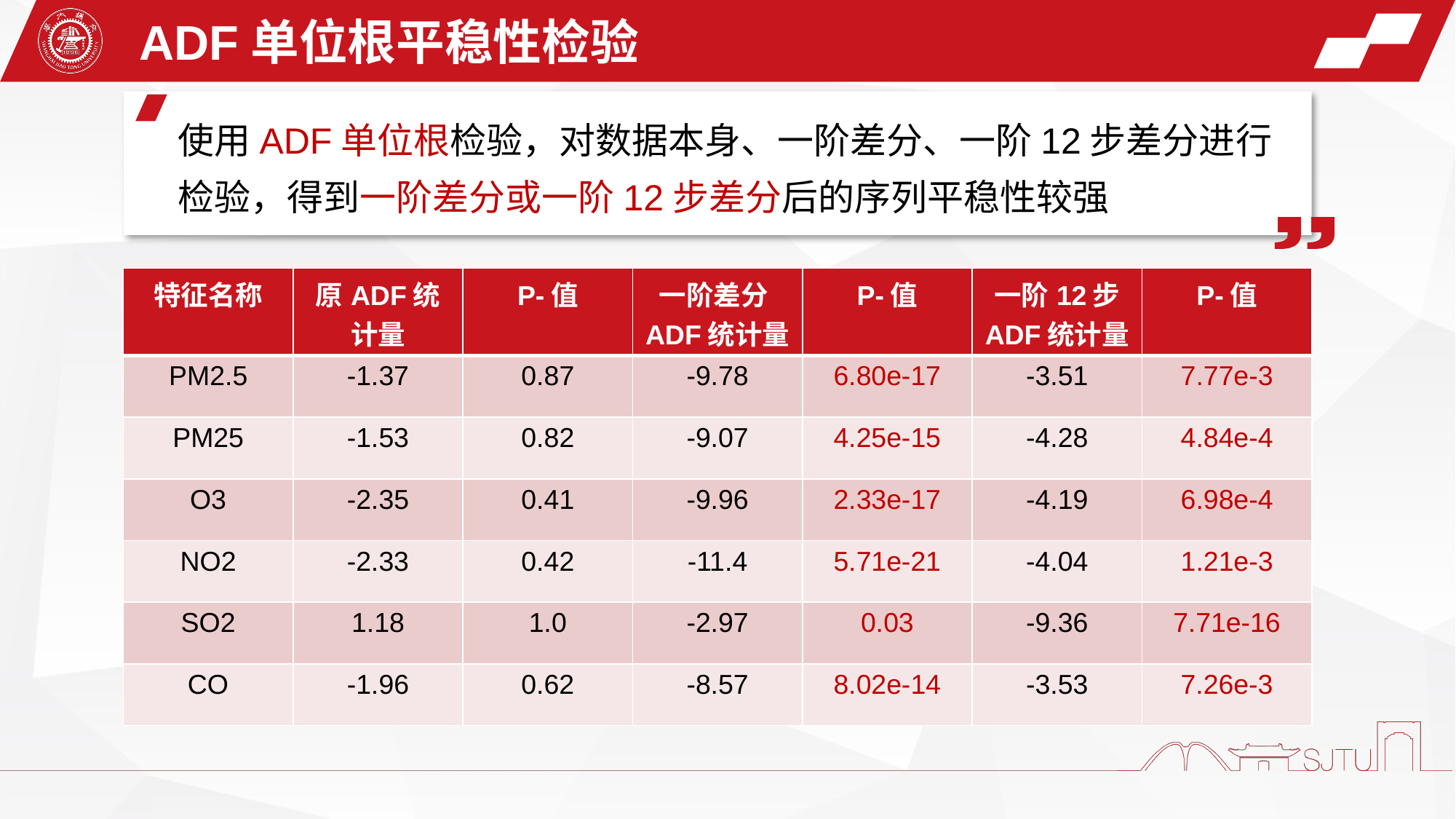

ADF单位根平稳性检验

使用ADF单位根检验，对数据本身、一阶差分、一阶12步差分进行检验，得到一阶差分或一阶12步差分后的序列平稳性较强

| 特征名称 | 原ADF统计量 | P-值 | 一阶差分ADF统计量 | P-值 | 一阶12步 ADF统计量 | P-值 |
| --- | --- | --- | --- | --- | --- | --- |
| PM2.5 | -1.37 | 0.87 | -9.78 | 6.80e-17 | -3.51 | 7.77e-3 |
| PM25 | -1.53 | 0.82 | -9.07 | 4.25e-15 | -4.28 | 4.84e-4 |
| O3 | -2.35 | 0.41 | -9.96 | 2.33e-17 | -4.19 | 6.98e-4 |
| NO2 | -2.33 | 0.42 | -11.4 | 5.71e-21 | -4.04 | 1.21e-3 |
| SO2 | 1.18 | 1.0 | -2.97 | 0.03 | -9.36 | 7.71e-16 |
| CO | -1.96 | 0.62 | -8.57 | 8.02e-14 | -3.53 | 7.26e-3 |